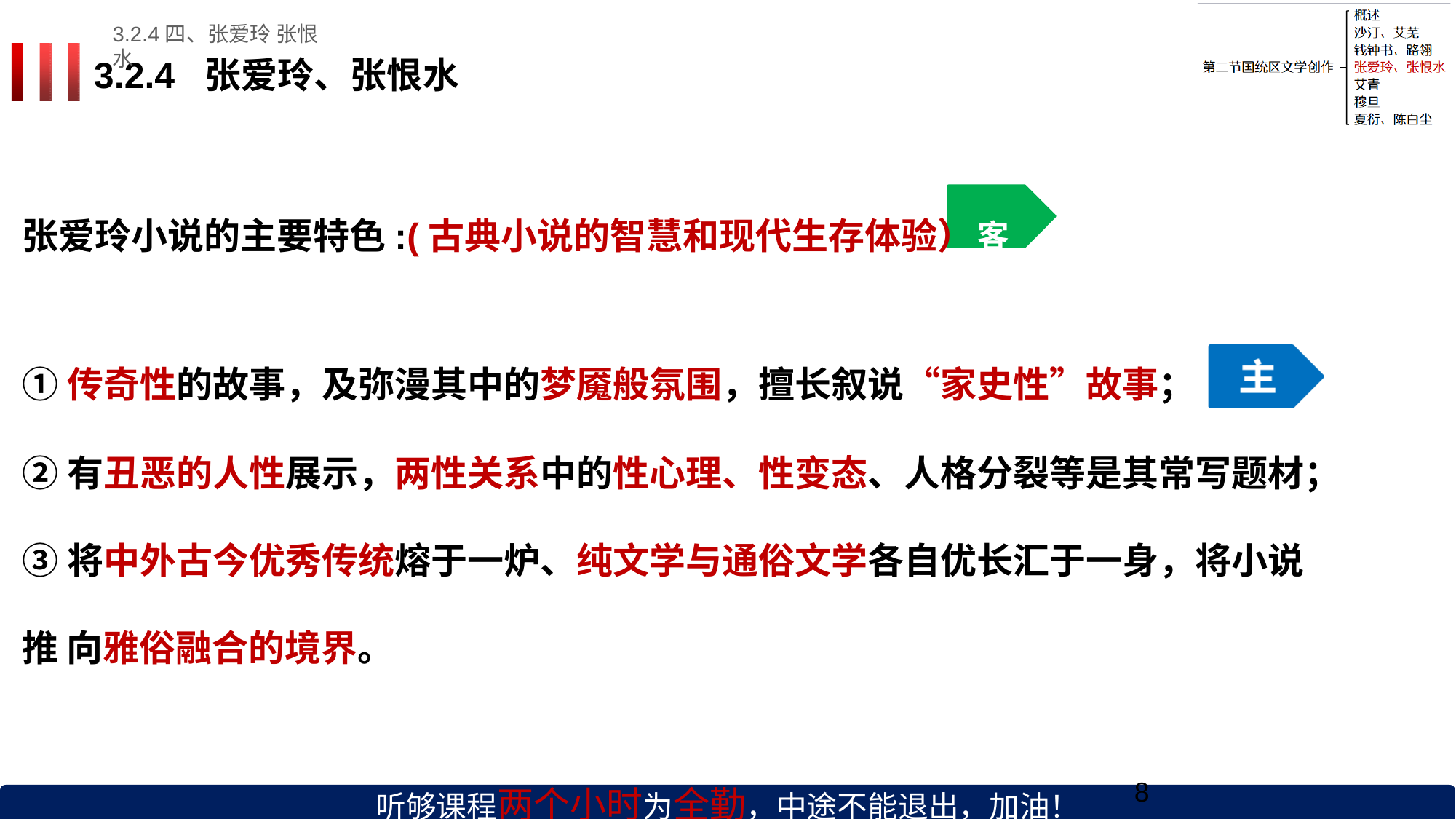

3.2.4四、张爱玲 张恨水

# 3.2.4	张爱玲、张恨水

张爱玲小说的主要特色:(古典小说的智慧和现代生存体验）	客

①传奇性的故事，及弥漫其中的梦魇般氛围，擅长叙说“家史性”故事；

②有丑恶的人性展示，两性关系中的性心理、性变态、人格分裂等是其常写题材；
③将中外古今优秀传统熔于一炉、纯文学与通俗文学各自优长汇于一身，将小说推 向雅俗融合的境界。
8

听够课程两个小时为全勤，中途不能退出，加油！